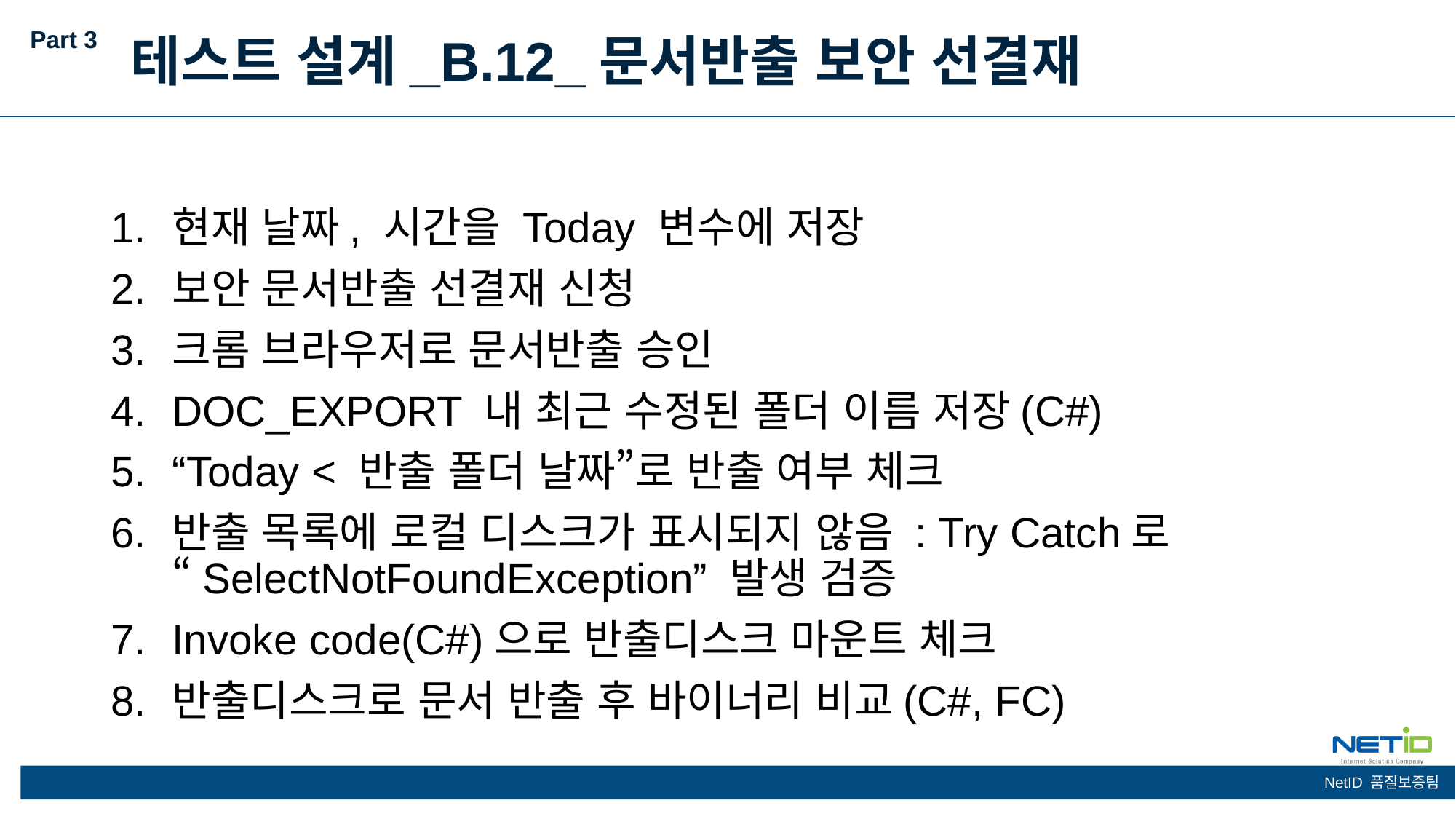

Part 3
테스트 설계_B.12_문서반출 보안 선결재

현재 날짜, 시간을 Today 변수에 저장
보안 문서반출 선결재 신청
크롬 브라우저로 문서반출 승인
DOC_EXPORT 내 최근 수정된 폴더 이름 저장(C#)
“Today < 반출 폴더 날짜”로 반출 여부 체크
반출 목록에 로컬 디스크가 표시되지 않음 : Try Catch로 “SelectNotFoundException” 발생 검증
Invoke code(C#)으로 반출디스크 마운트 체크
반출디스크로 문서 반출 후 바이너리 비교(C#, FC)